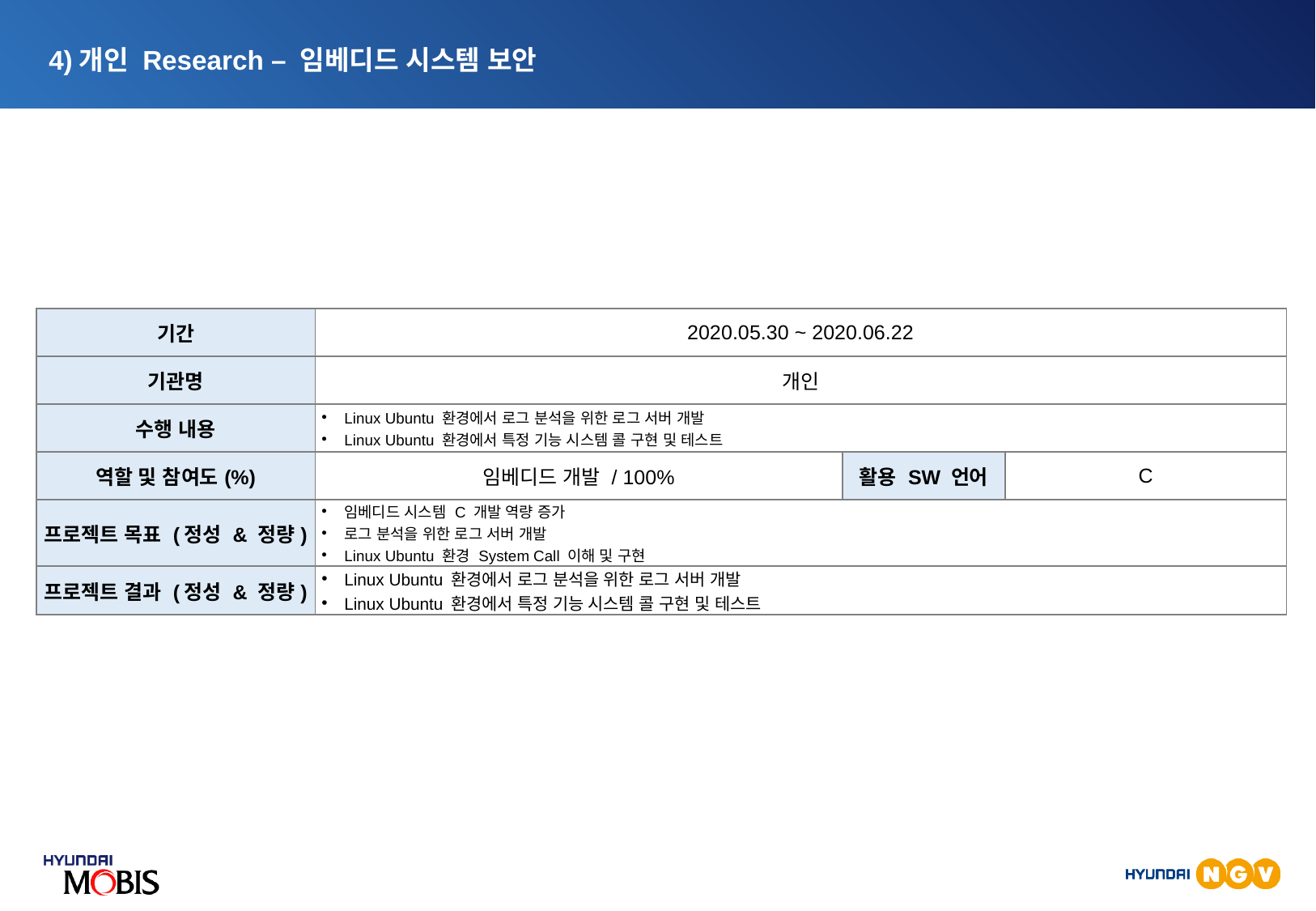

4)개인 Research – 임베디드 시스템 보안
| 기간 | 2020.05.30 ~ 2020.06.22 |  |  |
| --- | --- | --- | --- |
| 기관명 | 개인 |  |  |
| 수행 내용 | Linux Ubuntu 환경에서 로그 분석을 위한 로그 서버 개발 Linux Ubuntu 환경에서 특정 기능 시스템 콜 구현 및 테스트 |  |  |
| 역할 및 참여도(%) | 임베디드 개발 / 100% | 활용 SW 언어 | C |
| 프로젝트 목표 (정성 & 정량) | 임베디드 시스템 C 개발 역량 증가 로그 분석을 위한 로그 서버 개발 Linux Ubuntu 환경 System Call 이해 및 구현 |  |  |
| 프로젝트 결과 (정성 & 정량) | Linux Ubuntu 환경에서 로그 분석을 위한 로그 서버 개발 Linux Ubuntu 환경에서 특정 기능 시스템 콜 구현 및 테스트 |  |  |